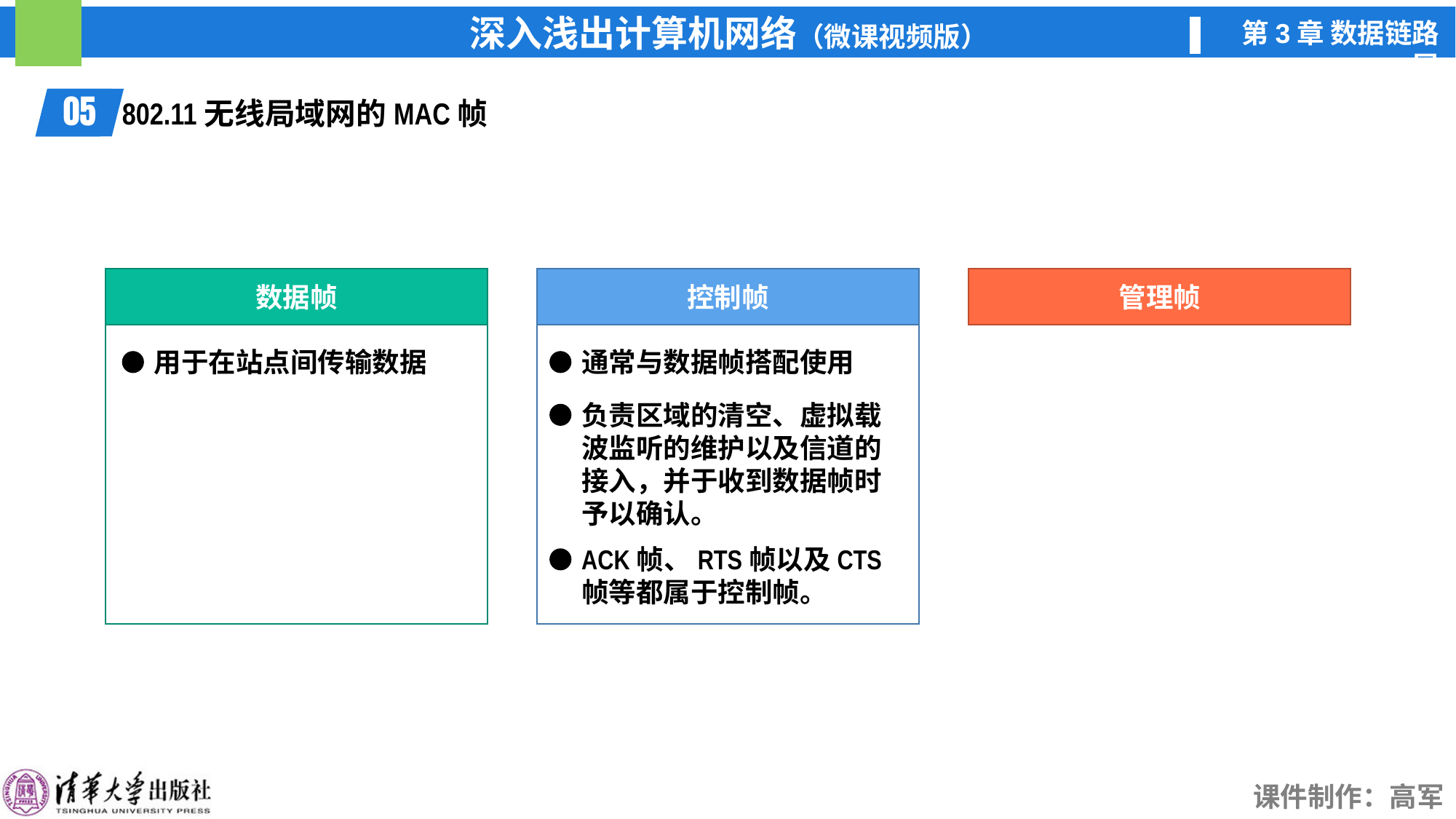

01
802.11无线局域网的MAC帧
05
数据帧
控制帧
管理帧

用于在站点间传输数据
通常与数据帧搭配使用

负责区域的清空、虚拟载波监听的维护以及信道的接入，并于收到数据帧时予以确认。

ACK帧、RTS帧以及CTS帧等都属于控制帧。